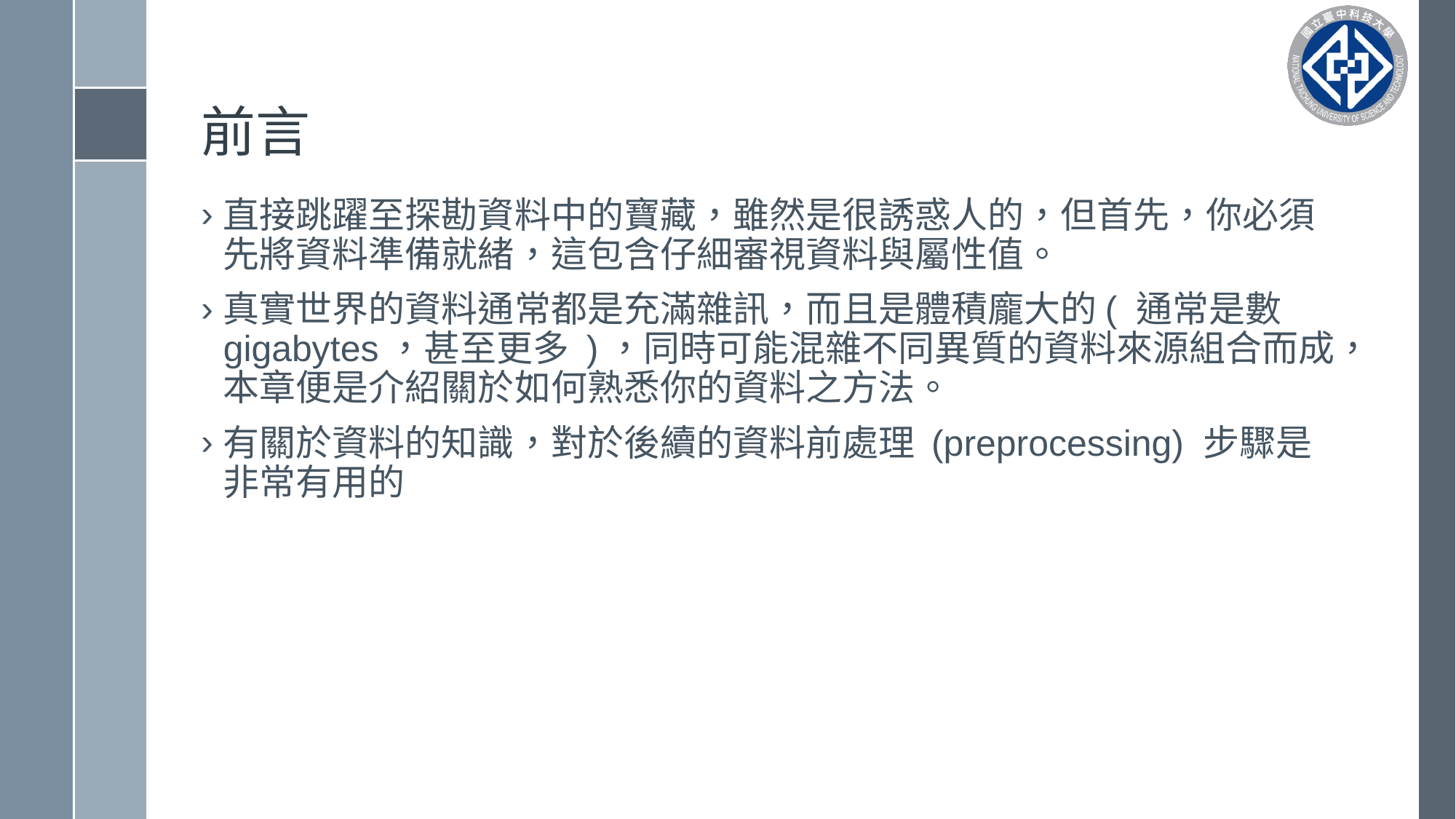

# 前言
直接跳躍至探勘資料中的寶藏，雖然是很誘惑人的，但首先，你必須先將資料準備就緒，這包含仔細審視資料與屬性值。
真實世界的資料通常都是充滿雜訊，而且是體積龐大的( 通常是數gigabytes，甚至更多 )，同時可能混雜不同異質的資料來源組合而成，本章便是介紹關於如何熟悉你的資料之方法。
有關於資料的知識，對於後續的資料前處理 (preprocessing) 步驟是非常有用的